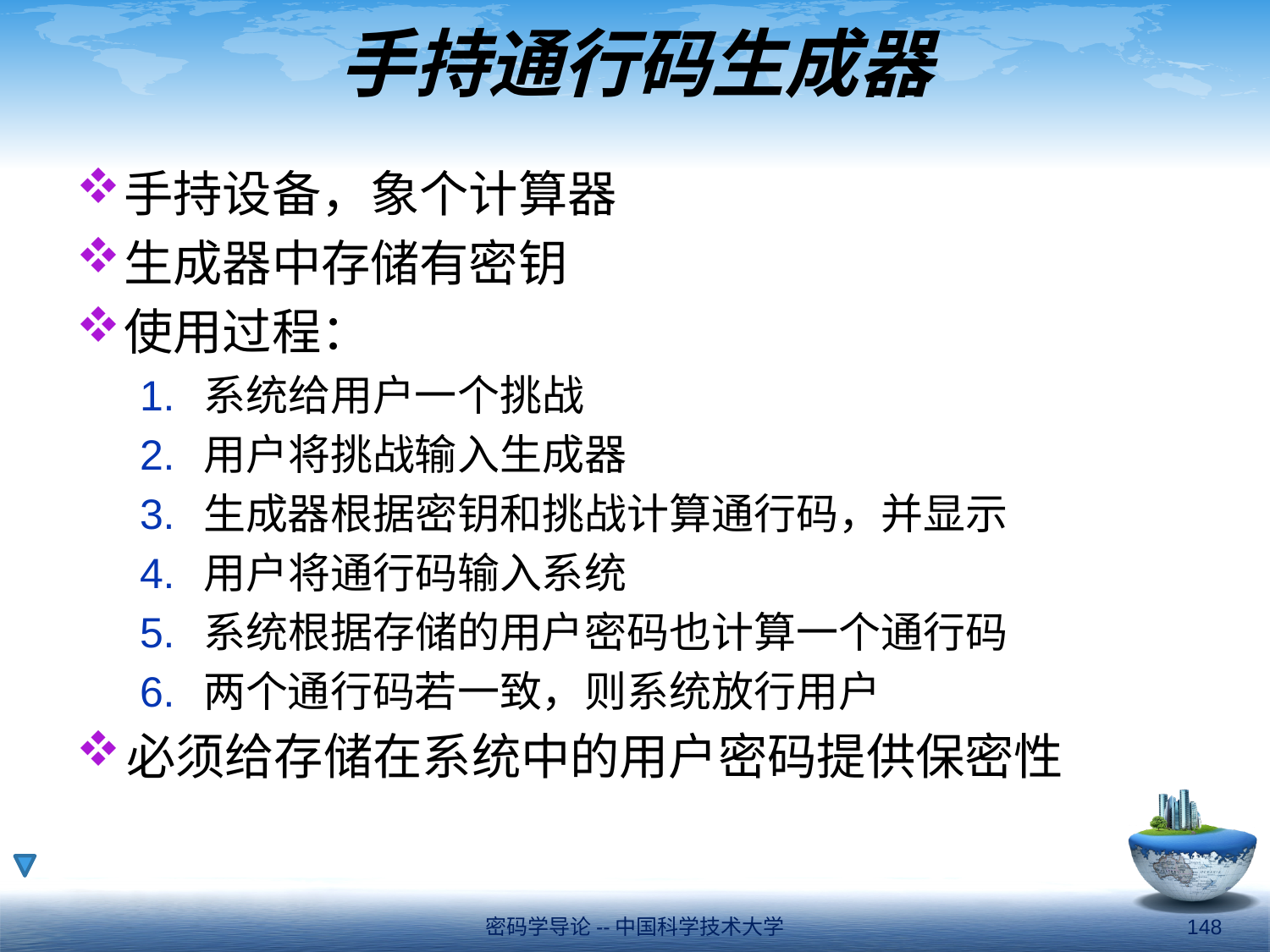

# 手持通行码生成器
手持设备，象个计算器
生成器中存储有密钥
使用过程：
系统给用户一个挑战
用户将挑战输入生成器
生成器根据密钥和挑战计算通行码，并显示
用户将通行码输入系统
系统根据存储的用户密码也计算一个通行码
两个通行码若一致，则系统放行用户
必须给存储在系统中的用户密码提供保密性

密码学导论--中国科学技术大学
148